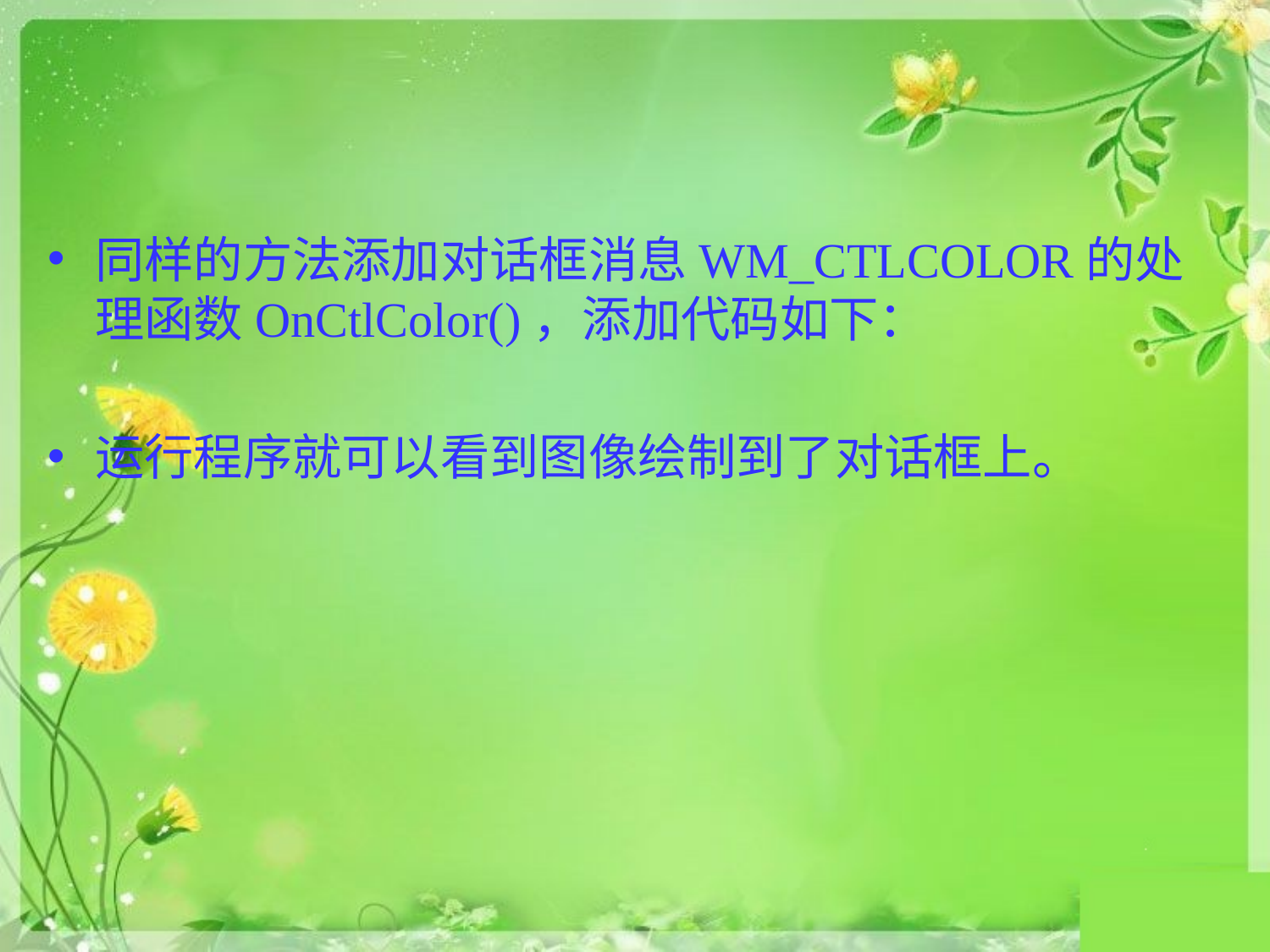

#
同样的方法添加对话框消息WM_CTLCOLOR的处理函数OnCtlColor()，添加代码如下：

运行程序就可以看到图像绘制到了对话框上。